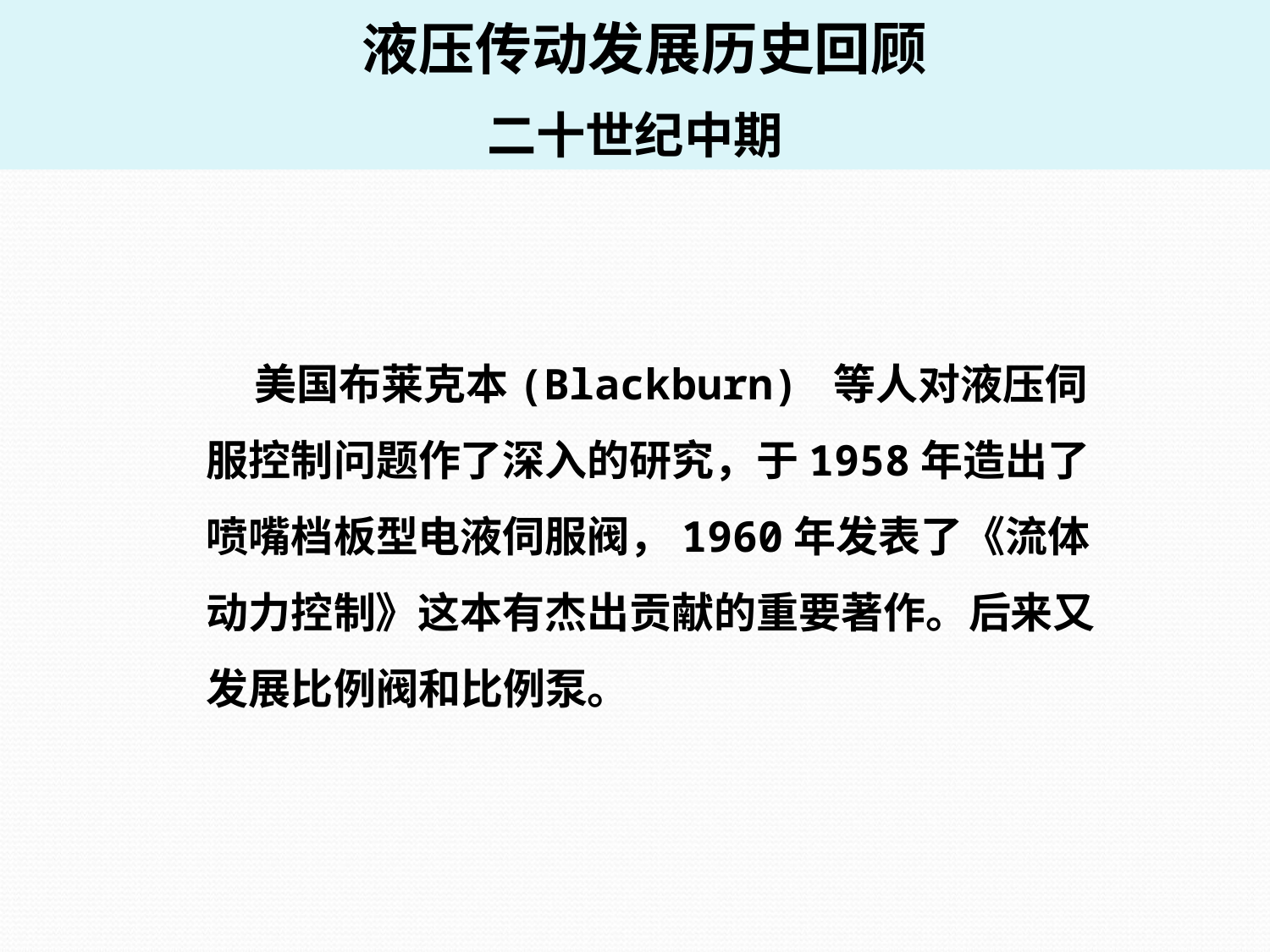

液压传动发展历史回顾
二十世纪中期
    美国布莱克本(Blackburn) 等人对液压伺服控制问题作了深入的研究，于1958年造出了喷嘴档板型电液伺服阀，1960年发表了《流体动力控制》这本有杰出贡献的重要著作。后来又发展比例阀和比例泵。